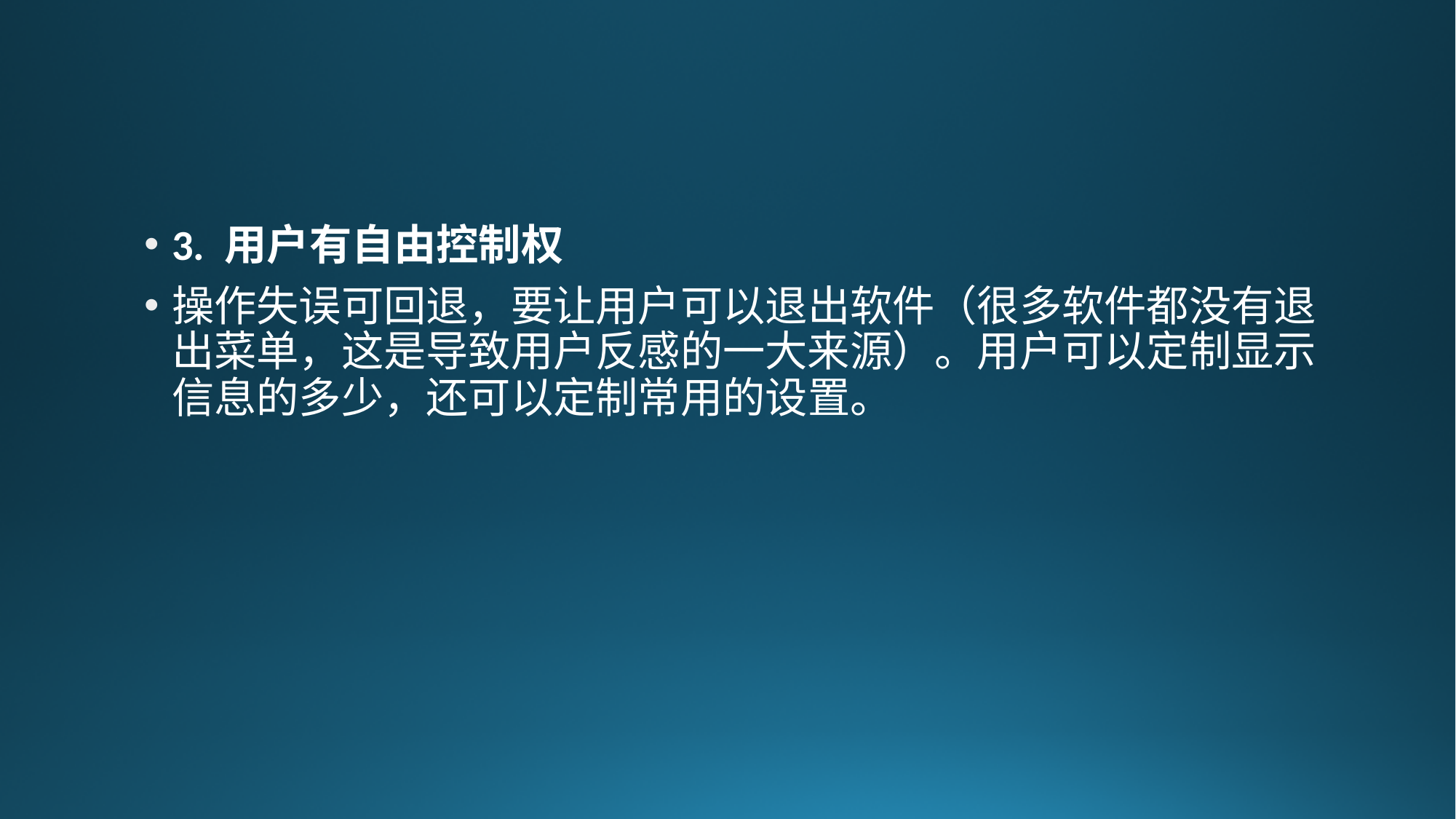

#
3. 用户有自由控制权
操作失误可回退，要让用户可以退出软件（很多软件都没有退出菜单，这是导致用户反感的一大来源）。用户可以定制显示信息的多少，还可以定制常用的设置。